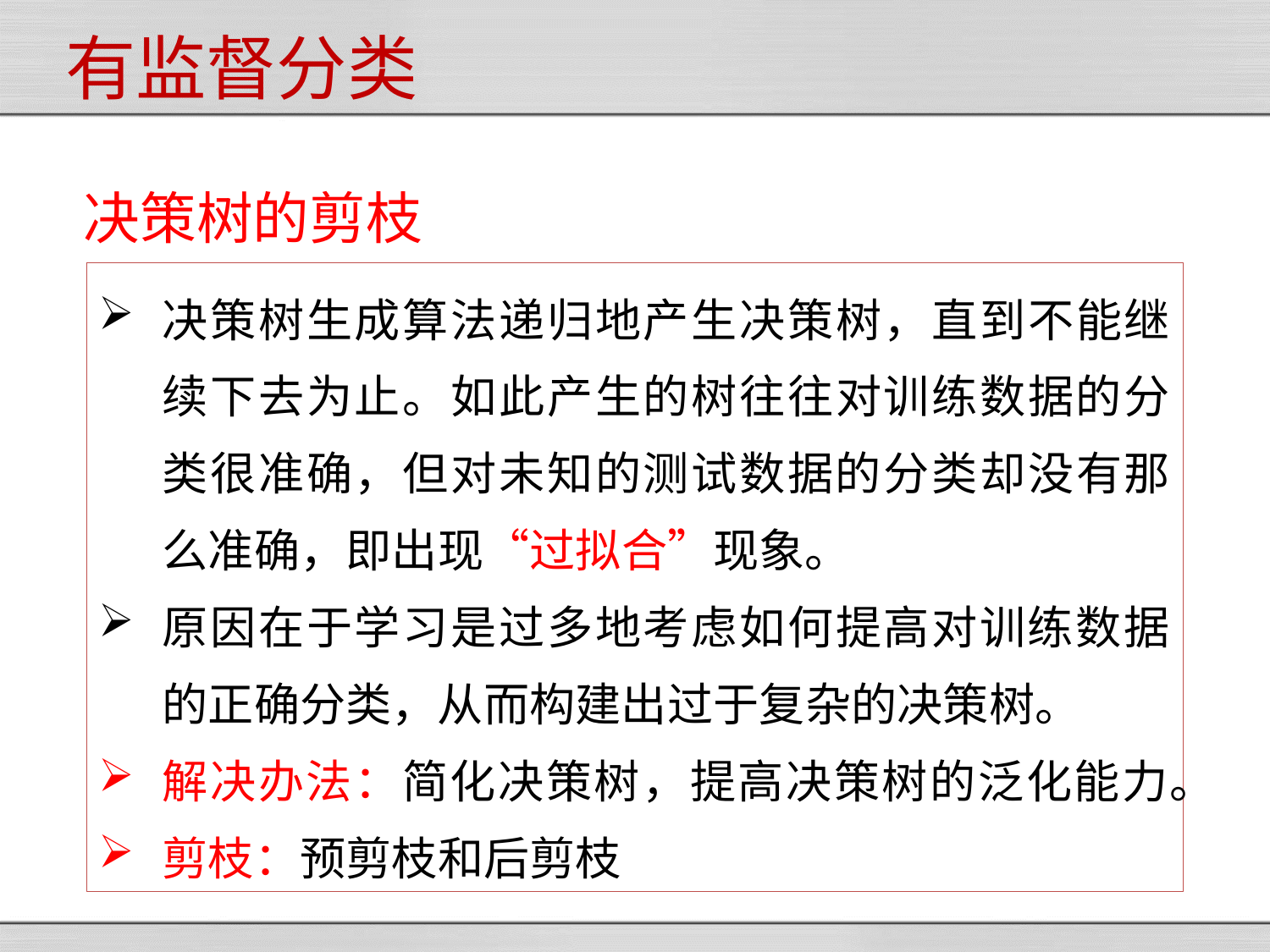

有监督分类
决策树的剪枝
决策树生成算法递归地产生决策树，直到不能继续下去为止。如此产生的树往往对训练数据的分类很准确，但对未知的测试数据的分类却没有那么准确，即出现“过拟合”现象。
原因在于学习是过多地考虑如何提高对训练数据的正确分类，从而构建出过于复杂的决策树。
解决办法：简化决策树，提高决策树的泛化能力。
剪枝：预剪枝和后剪枝